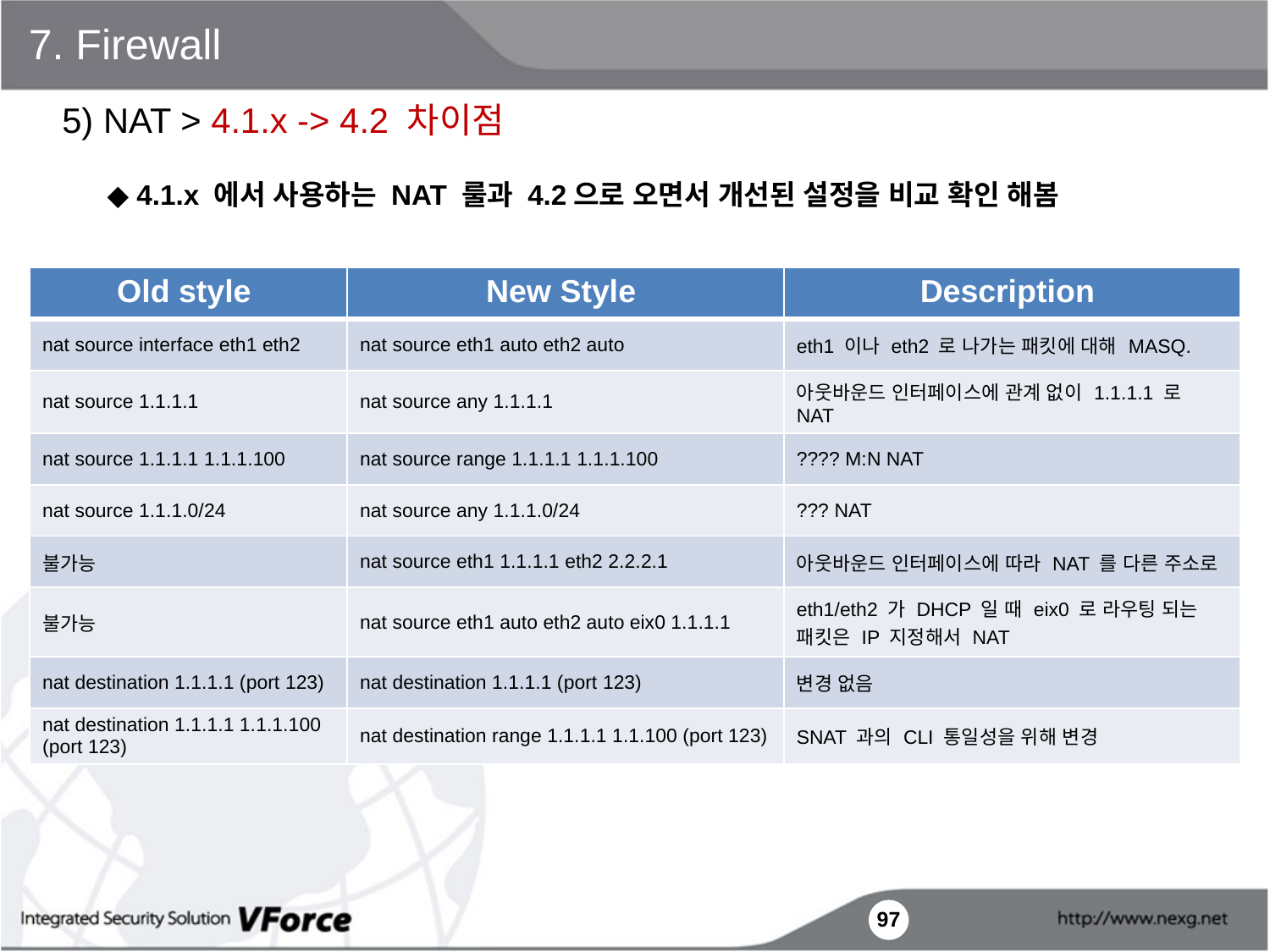

7. Firewall
5) NAT > 4.1.x -> 4.2 차이점
◆ 4.1.x 에서 사용하는 NAT 룰과 4.2으로 오면서 개선된 설정을 비교 확인 해봄
| Old style | New Style | Description |
| --- | --- | --- |
| nat source interface eth1 eth2 | nat source eth1 auto eth2 auto | eth1 이나 eth2 로 나가는 패킷에 대해 MASQ. |
| nat source 1.1.1.1 | nat source any 1.1.1.1 | 아웃바운드 인터페이스에 관계 없이 1.1.1.1 로 NAT |
| nat source 1.1.1.1 1.1.1.100 | nat source range 1.1.1.1 1.1.1.100 | ???? M:N NAT |
| nat source 1.1.1.0/24 | nat source any 1.1.1.0/24 | ??? NAT |
| 불가능 | nat source eth1 1.1.1.1 eth2 2.2.2.1 | 아웃바운드 인터페이스에 따라 NAT 를 다른 주소로 |
| 불가능 | nat source eth1 auto eth2 auto eix0 1.1.1.1 | eth1/eth2 가 DHCP 일 때 eix0 로 라우팅 되는 패킷은 IP 지정해서 NAT |
| nat destination 1.1.1.1 (port 123) | nat destination 1.1.1.1 (port 123) | 변경 없음 |
| nat destination 1.1.1.1 1.1.1.100 (port 123) | nat destination range 1.1.1.1 1.1.100 (port 123) | SNAT 과의 CLI 통일성을 위해 변경 |